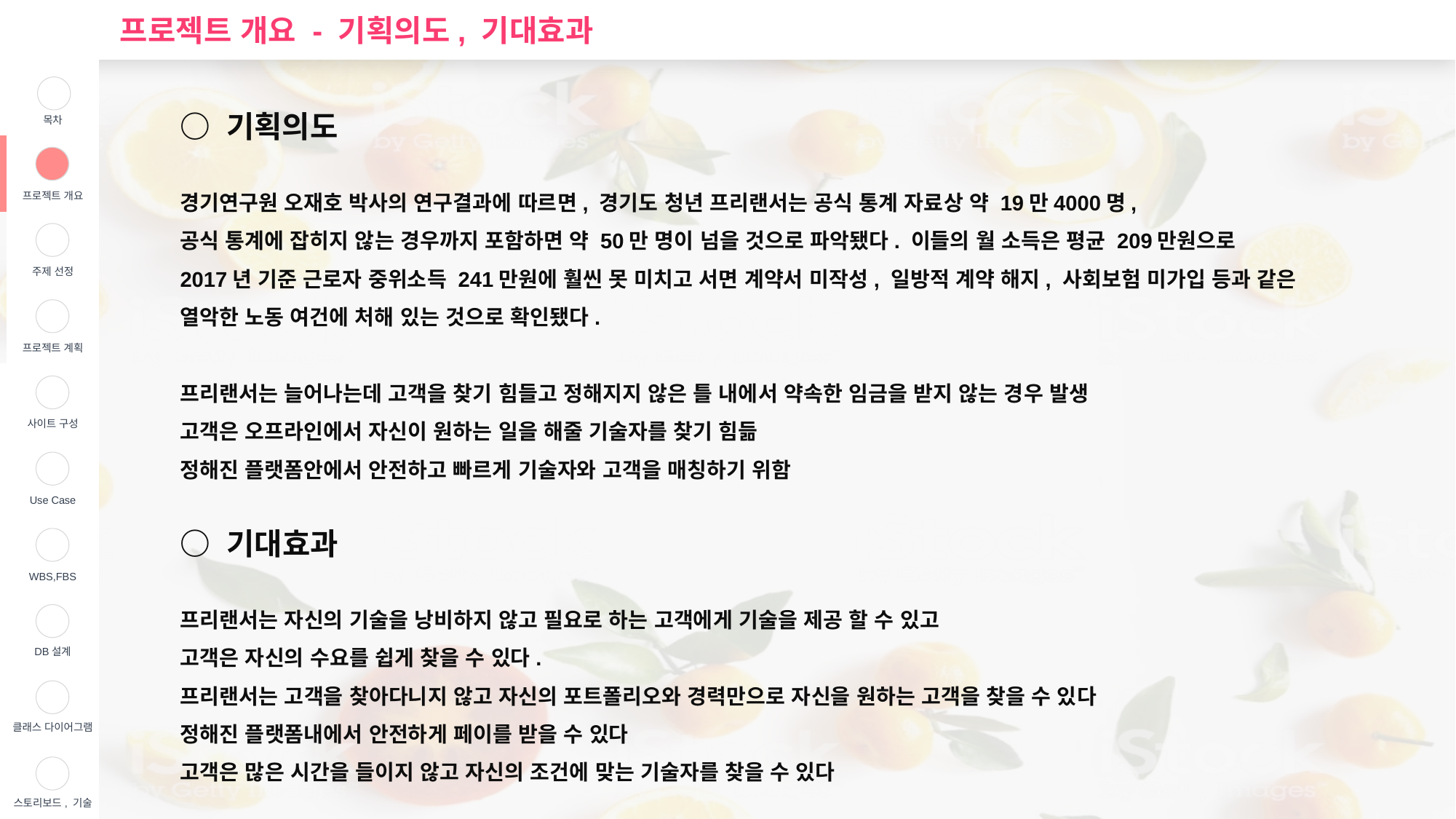

프로젝트 개요 - 기획의도, 기대효과

|  | 목차 |
| --- | --- |
|  | 프로젝트 개요 |
|  | 주제 선정 |
|  | 프로젝트 계획 |
|  | 사이트 구성 |
|  | Use Case |
|  | WBS,FBS |
|  | DB설계 |
|  | 클래스 다이어그램 |
|  | 스토리보드, 기술 |

○ 기획의도

경기연구원 오재호 박사의 연구결과에 따르면, 경기도 청년 프리랜서는 공식 통계 자료상 약 19만4000명,
공식 통계에 잡히지 않는 경우까지 포함하면 약 50만 명이 넘을 것으로 파악됐다. 이들의 월 소득은 평균 209만원으로
2017년 기준 근로자 중위소득 241만원에 훨씬 못 미치고 서면 계약서 미작성, 일방적 계약 해지, 사회보험 미가입 등과 같은
열악한 노동 여건에 처해 있는 것으로 확인됐다.

프리랜서는 늘어나는데 고객을 찾기 힘들고 정해지지 않은 틀 내에서 약속한 임금을 받지 않는 경우 발생
고객은 오프라인에서 자신이 원하는 일을 해줄 기술자를 찾기 힘듦
정해진 플랫폼안에서 안전하고 빠르게 기술자와 고객을 매칭하기 위함

○ 기대효과

프리랜서는 자신의 기술을 낭비하지 않고 필요로 하는 고객에게 기술을 제공 할 수 있고
고객은 자신의 수요를 쉽게 찾을 수 있다.
프리랜서는 고객을 찾아다니지 않고 자신의 포트폴리오와 경력만으로 자신을 원하는 고객을 찾을 수 있다
정해진 플랫폼내에서 안전하게 페이를 받을 수 있다
고객은 많은 시간을 들이지 않고 자신의 조건에 맞는 기술자를 찾을 수 있다